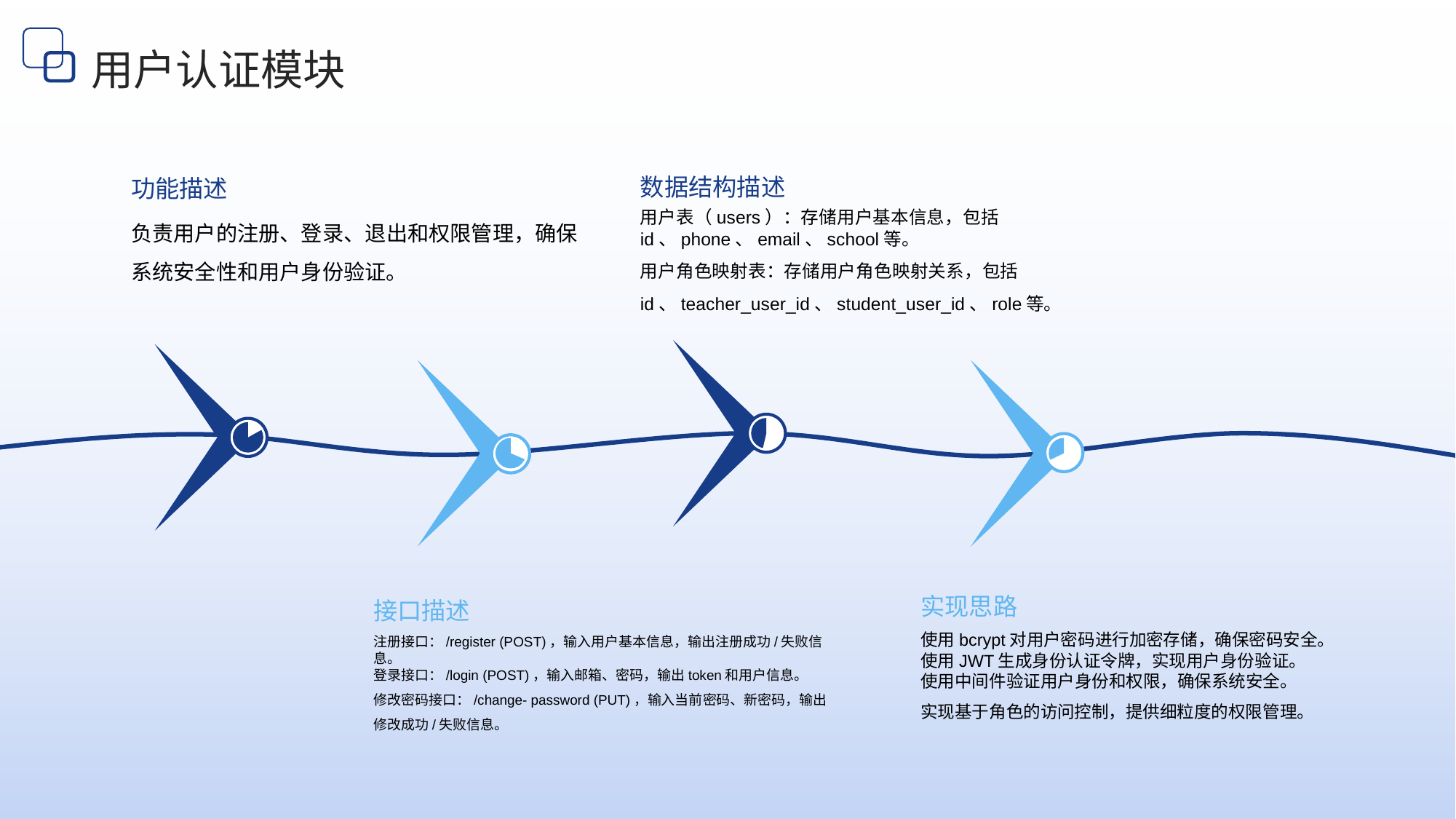

用户认证模块

数据结构描述
功能描述
用户表（users）：存储用户基本信息，包括id、phone、email、school等。
用户角色映射表：存储用户角色映射关系，包括id、teacher_user_id、student_user_id、role等。
负责用户的注册、登录、退出和权限管理，确保系统安全性和用户身份验证。

实现思路
接口描述
使用bcrypt对用户密码进行加密存储，确保密码安全。
使用JWT生成身份认证令牌，实现用户身份验证。
使用中间件验证用户身份和权限，确保系统安全。
实现基于角色的访问控制，提供细粒度的权限管理。
注册接口：/register (POST)，输入用户基本信息，输出注册成功/失败信息。
登录接口：/login (POST)，输入邮箱、密码，输出token和用户信息。
修改密码接口：/change- password (PUT)，输入当前密码、新密码，输出修改成功/失败信息。